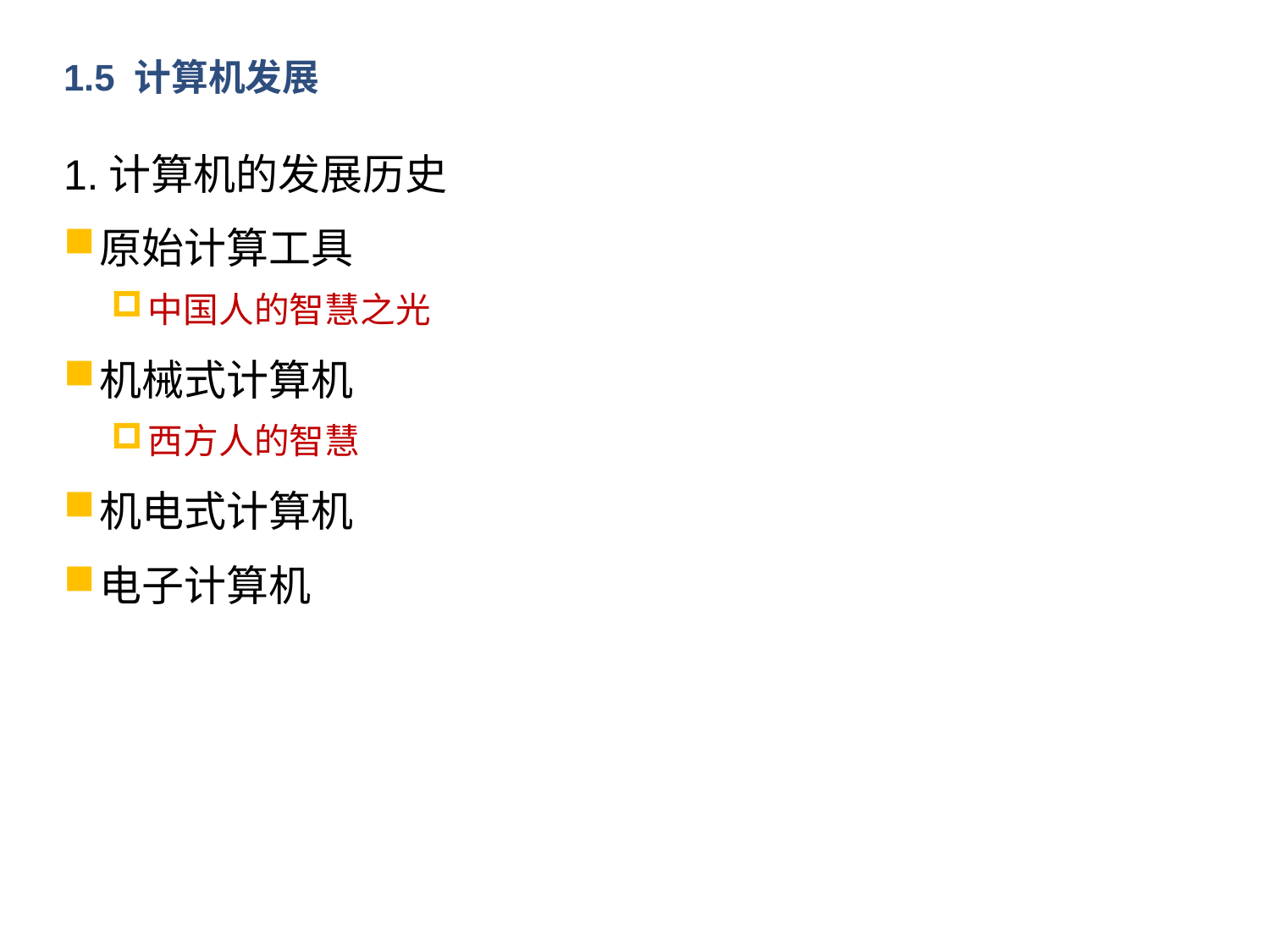

# 1.5 计算机发展
1.计算机的发展历史
原始计算工具
中国人的智慧之光
机械式计算机
西方人的智慧
机电式计算机
电子计算机